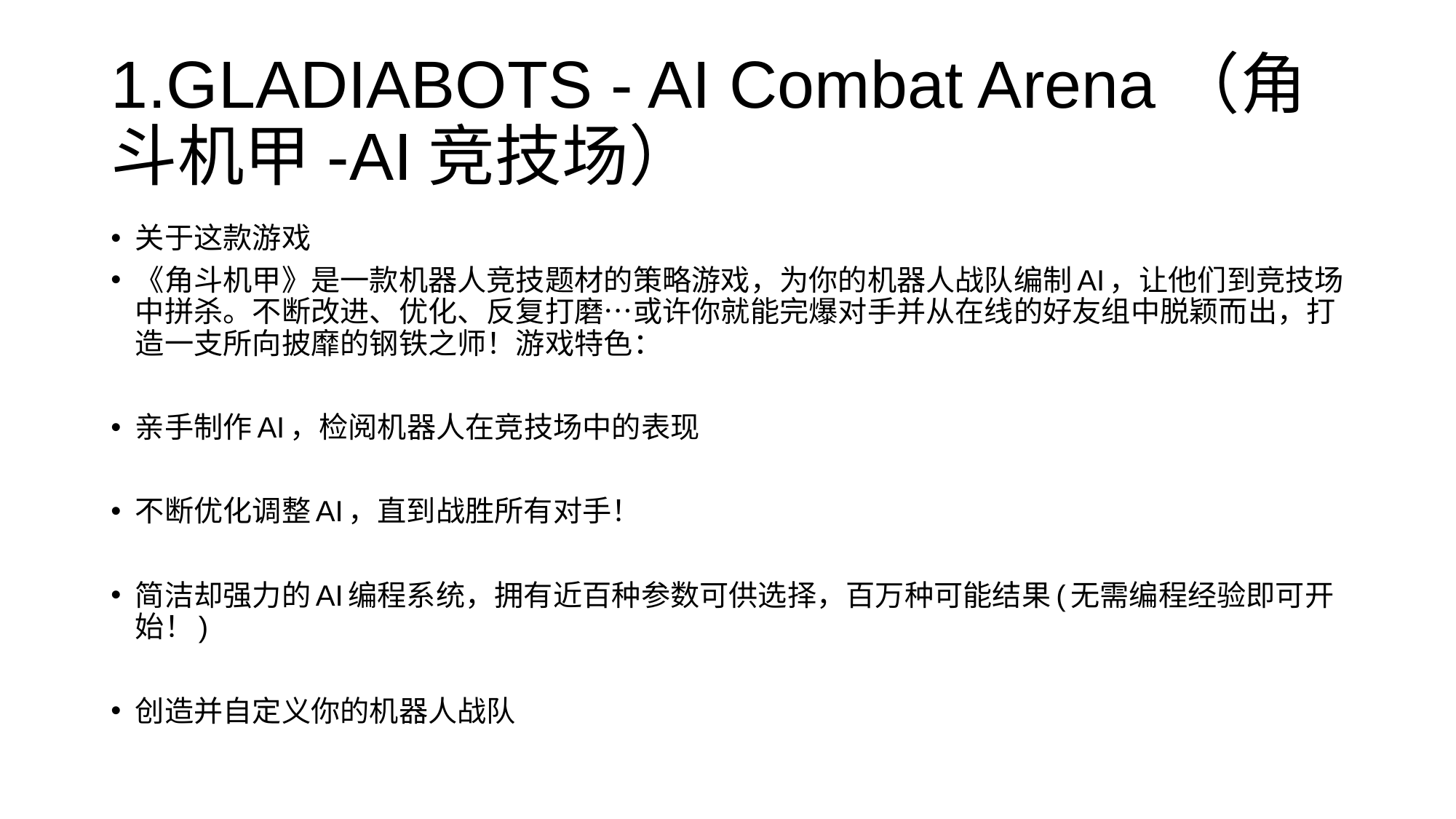

# 1.GLADIABOTS - AI Combat Arena（角斗机甲-AI竞技场）
关于这款游戏
《角斗机甲》是一款机器人竞技题材的策略游戏，为你的机器人战队编制AI，让他们到竞技场中拼杀。不断改进、优化、反复打磨…或许你就能完爆对手并从在线的好友组中脱颖而出，打造一支所向披靡的钢铁之师！游戏特色：

亲手制作AI，检阅机器人在竞技场中的表现

不断优化调整AI，直到战胜所有对手！

简洁却强力的AI编程系统，拥有近百种参数可供选择，百万种可能结果(无需编程经验即可开始！)

创造并自定义你的机器人战队